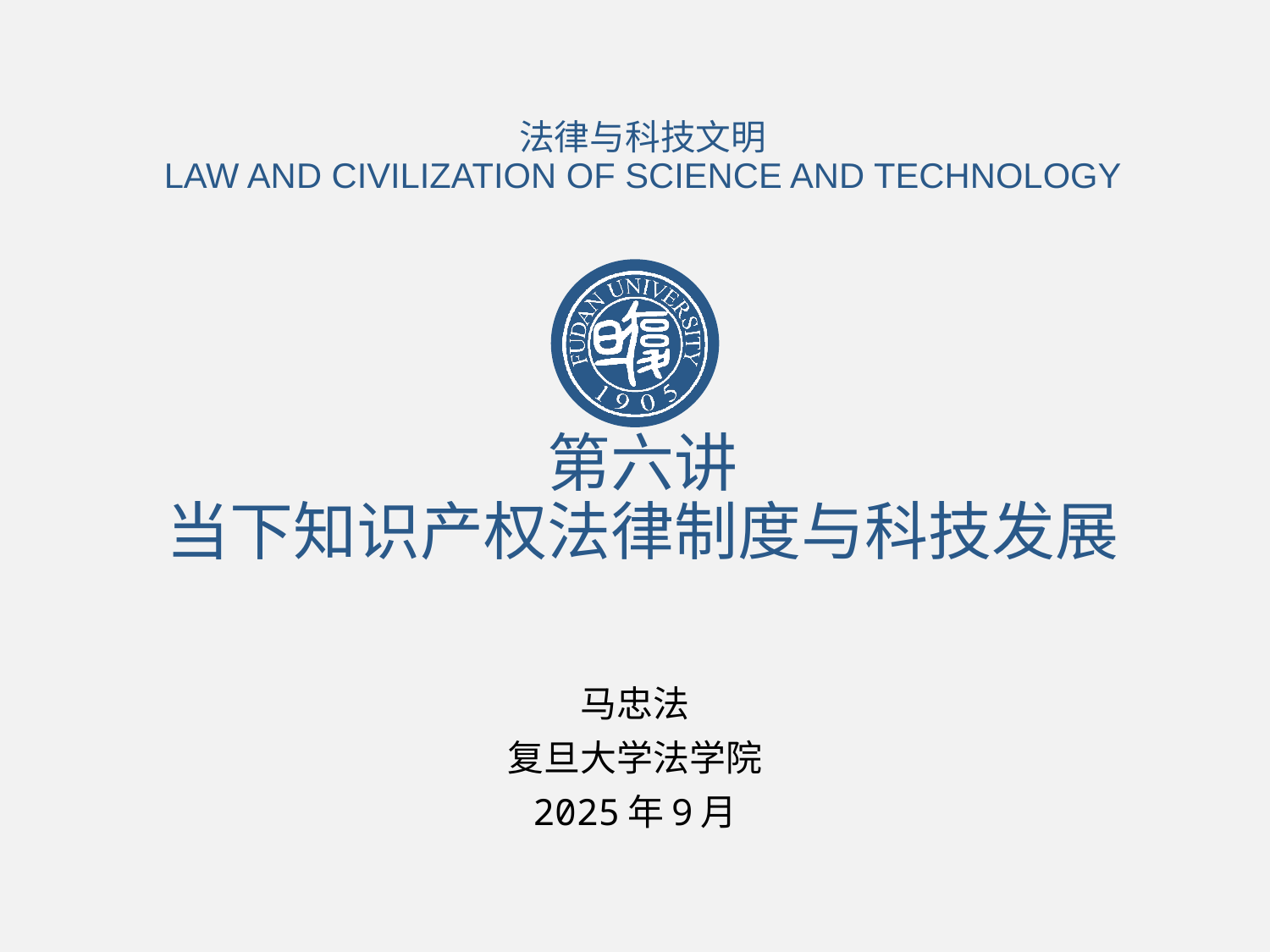

法律与科技文明
LAW AND CIVILIZATION OF SCIENCE AND TECHNOLOGY
# 第六讲 当下知识产权法律制度与科技发展
马忠法
复旦大学法学院
2025年9月